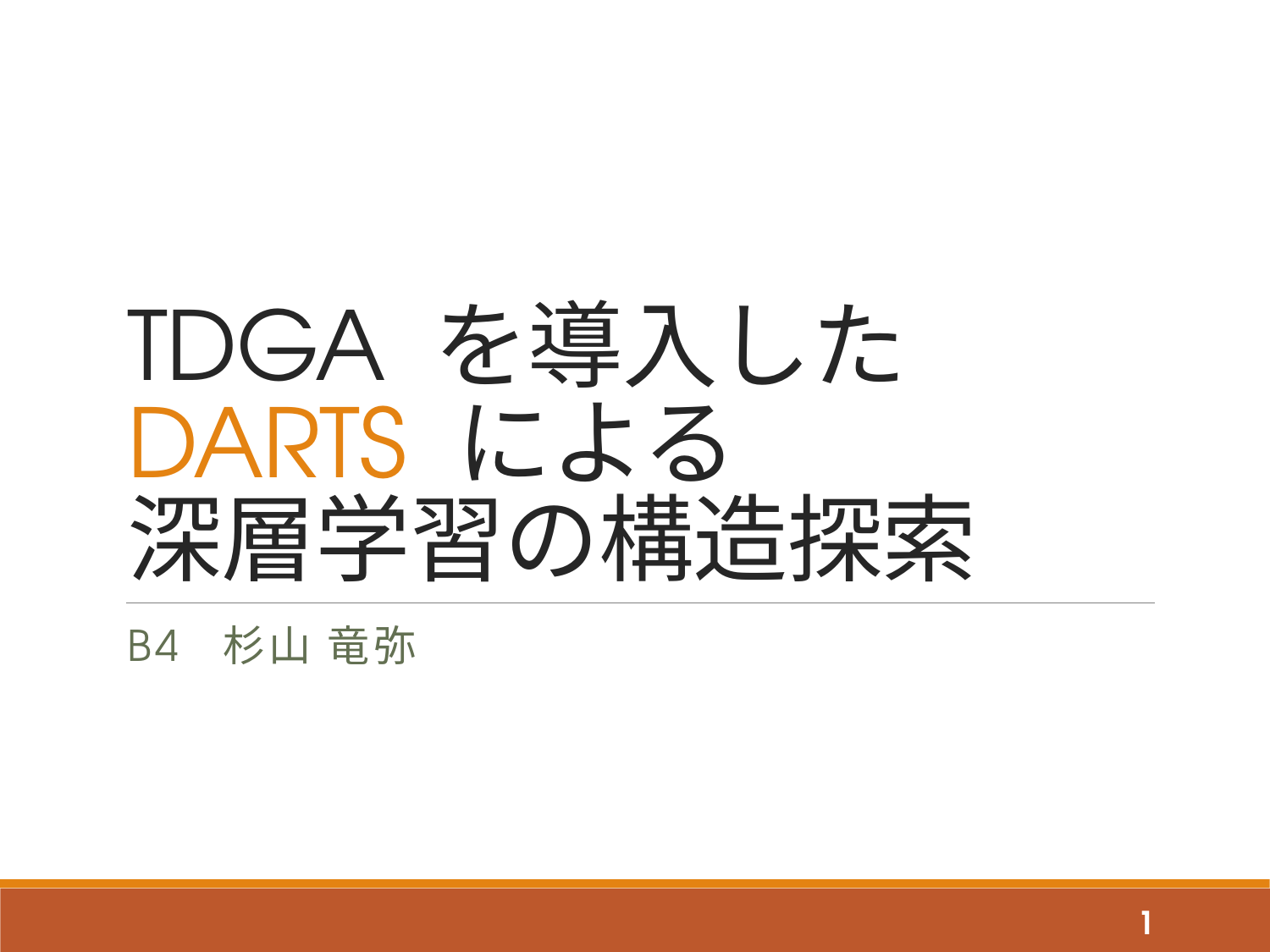

# TDGA を導入した DARTS による 深層学習の構造探索
B4  杉山 竜弥
1